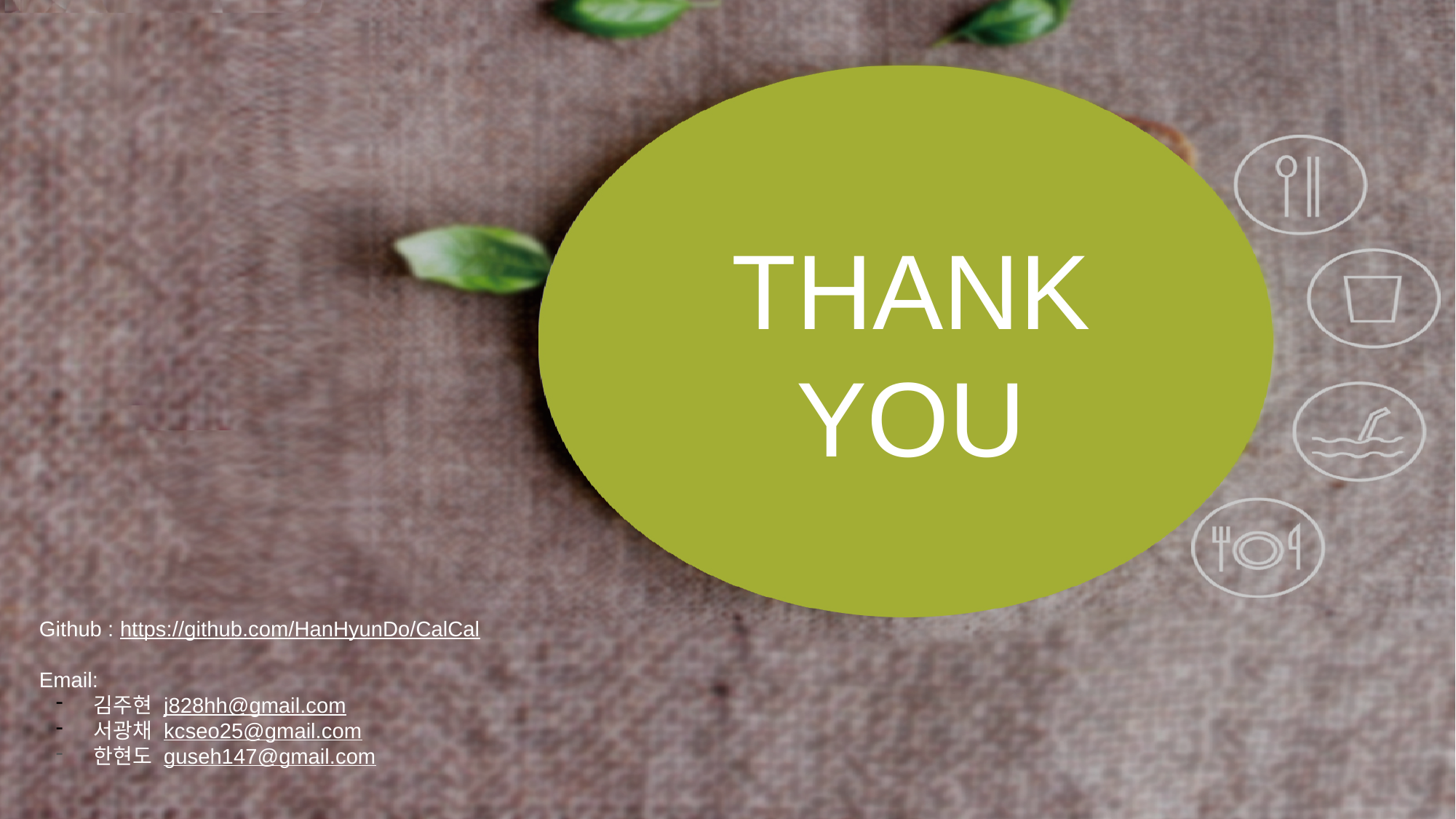

# THANK YOU
Github : https://github.com/HanHyunDo/CalCal

Email:
김주현 j828hh@gmail.com
서광채 kcseo25@gmail.com
한현도 guseh147@gmail.com